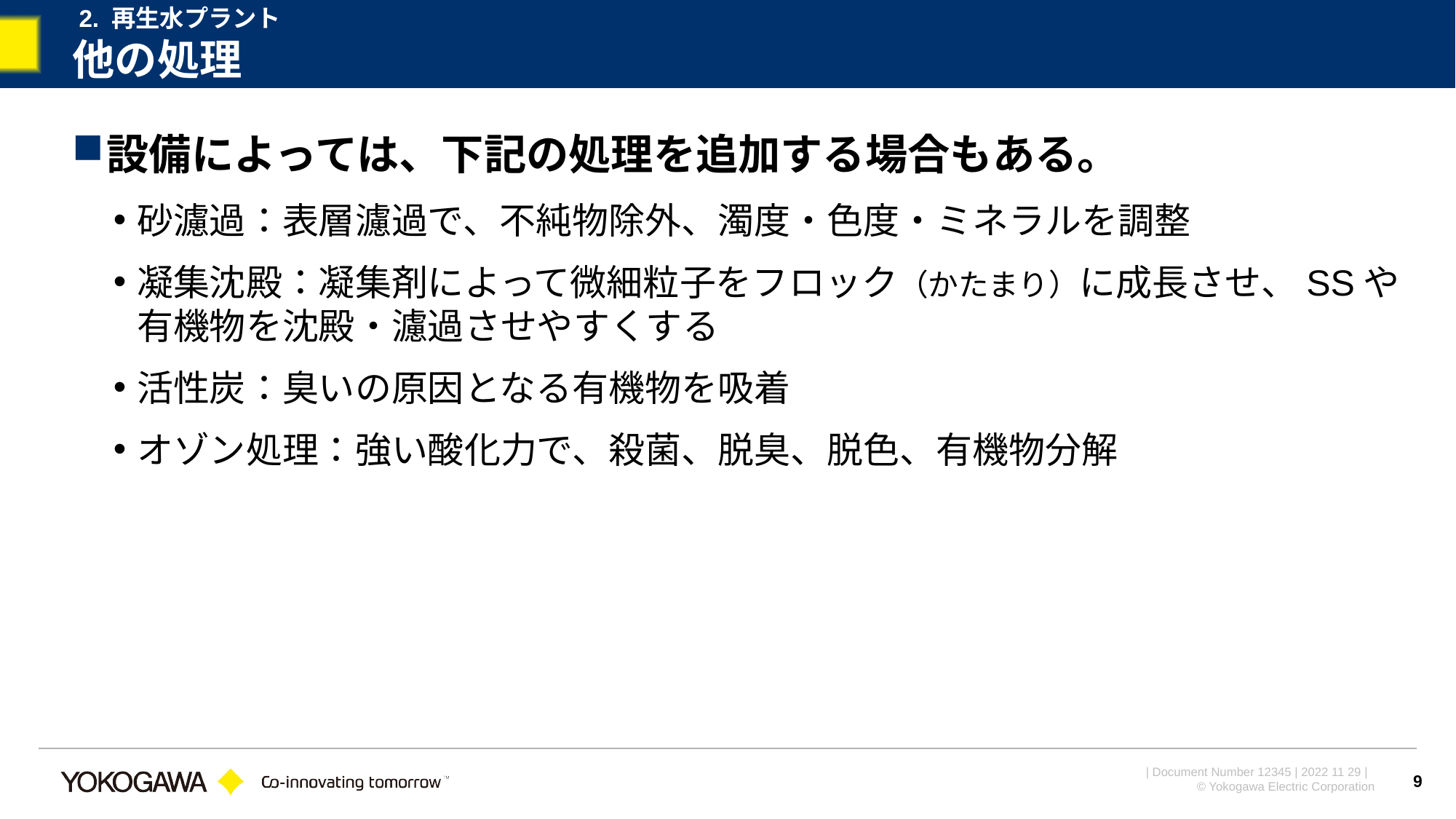

2. 再生水プラント
# 他の処理
設備によっては、下記の処理を追加する場合もある。
砂濾過：表層濾過で、不純物除外、濁度・色度・ミネラルを調整
凝集沈殿：凝集剤によって微細粒子をフロック（かたまり）に成長させ、SSや有機物を沈殿・濾過させやすくする
活性炭：臭いの原因となる有機物を吸着
オゾン処理：強い酸化力で、殺菌、脱臭、脱色、有機物分解
9